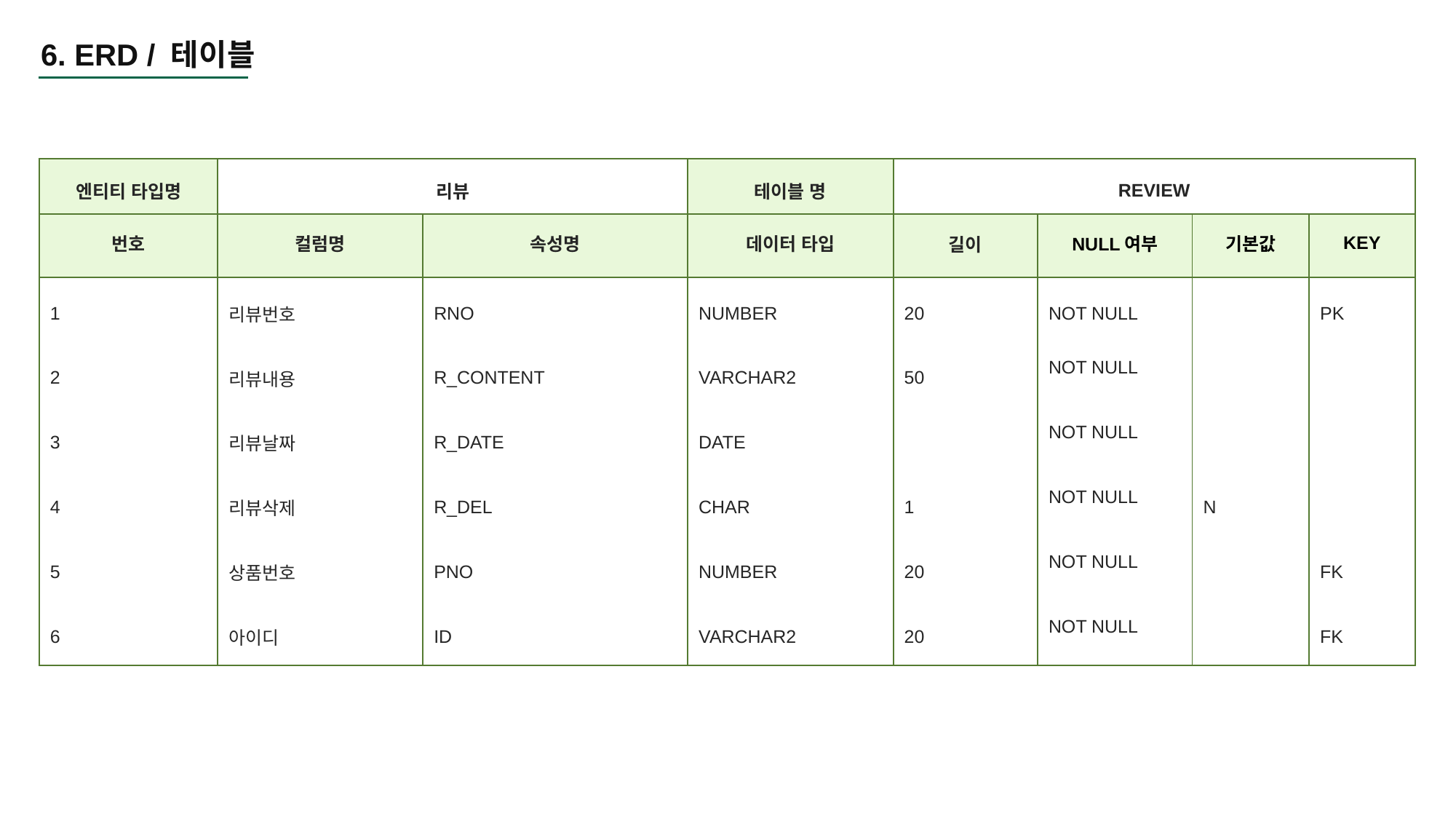

6. ERD / 테이블
| 엔티티 타입명 | 리뷰 |  | 테이블 명 | REVIEW |  |  |  |
| --- | --- | --- | --- | --- | --- | --- | --- |
| 번호 | 컬럼명 | 속성명 | 데이터 타입 | 길이 | NULL여부 | 기본값 | KEY |
| 1 | 리뷰번호 | RNO | NUMBER | 20 | NOT NULL |  | PK |
| 2 | 리뷰내용 | R\_CONTENT | VARCHAR2 | 50 | NOT NULL |  |  |
| 3 | 리뷰날짜 | R\_DATE | DATE |  | NOT NULL |  |  |
| 4 | 리뷰삭제 | R\_DEL | CHAR | 1 | NOT NULL | N |  |
| 5 | 상품번호 | PNO | NUMBER | 20 | NOT NULL |  | FK |
| 6 | 아이디 | ID | VARCHAR2 | 20 | NOT NULL |  | FK |